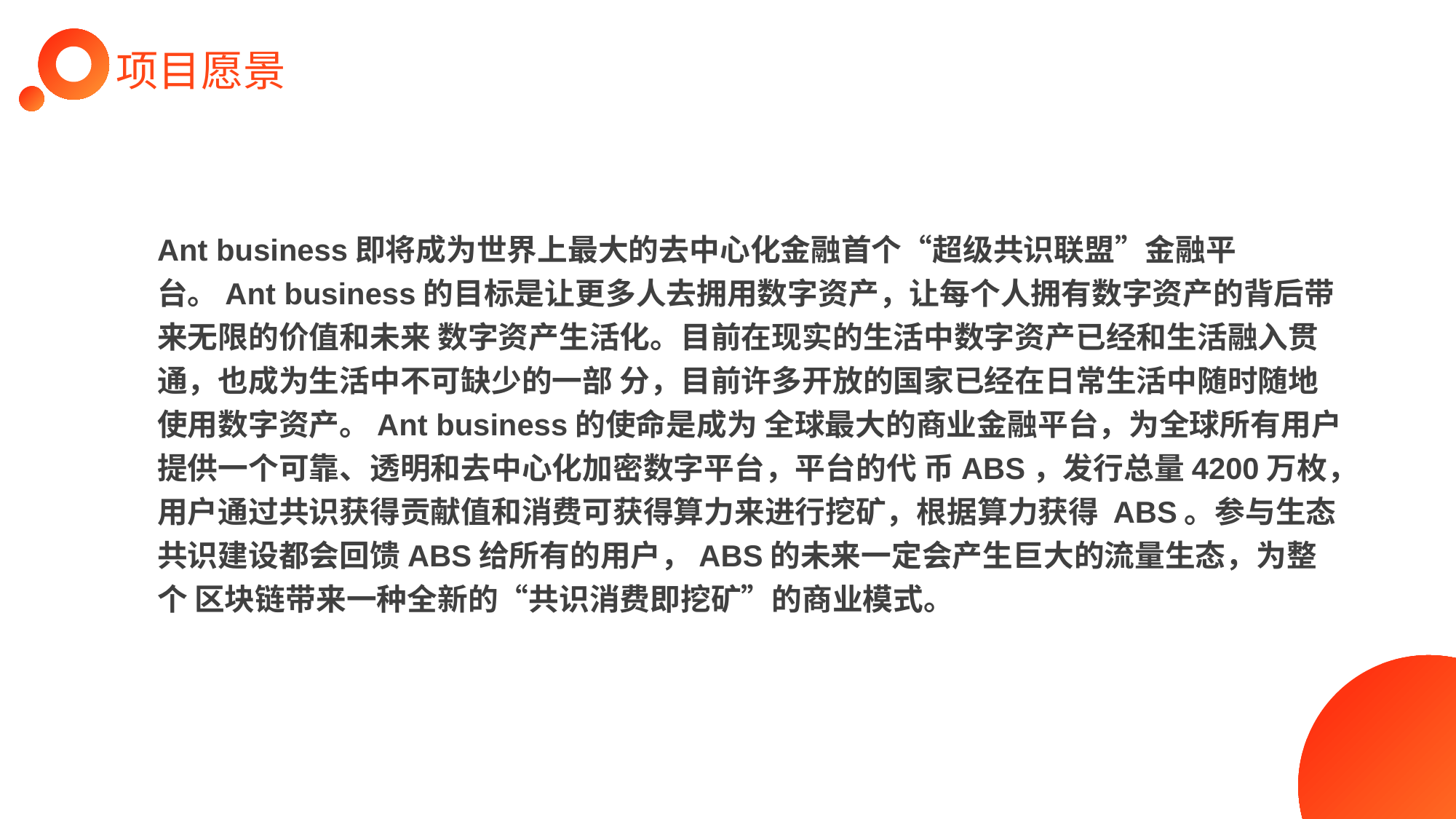

项目愿景

Ant business即将成为世界上最大的去中心化金融首个“超级共识联盟”金融平台。Ant business的目标是让更多人去拥用数字资产，让每个人拥有数字资产的背后带来无限的价值和未来 数字资产生活化。目前在现实的生活中数字资产已经和生活融入贯通，也成为生活中不可缺少的一部 分，目前许多开放的国家已经在日常生活中随时随地使用数字资产。Ant business的使命是成为 全球最大的商业金融平台，为全球所有用户提供一个可靠、透明和去中心化加密数字平台，平台的代 币ABS，发行总量4200万枚，用户通过共识获得贡献值和消费可获得算力来进行挖矿，根据算力获得 ABS。参与生态共识建设都会回馈ABS给所有的用户，ABS的未来一定会产生巨大的流量生态，为整个 区块链带来一种全新的“共识消费即挖矿”的商业模式。
02.
03.
添加文字说明